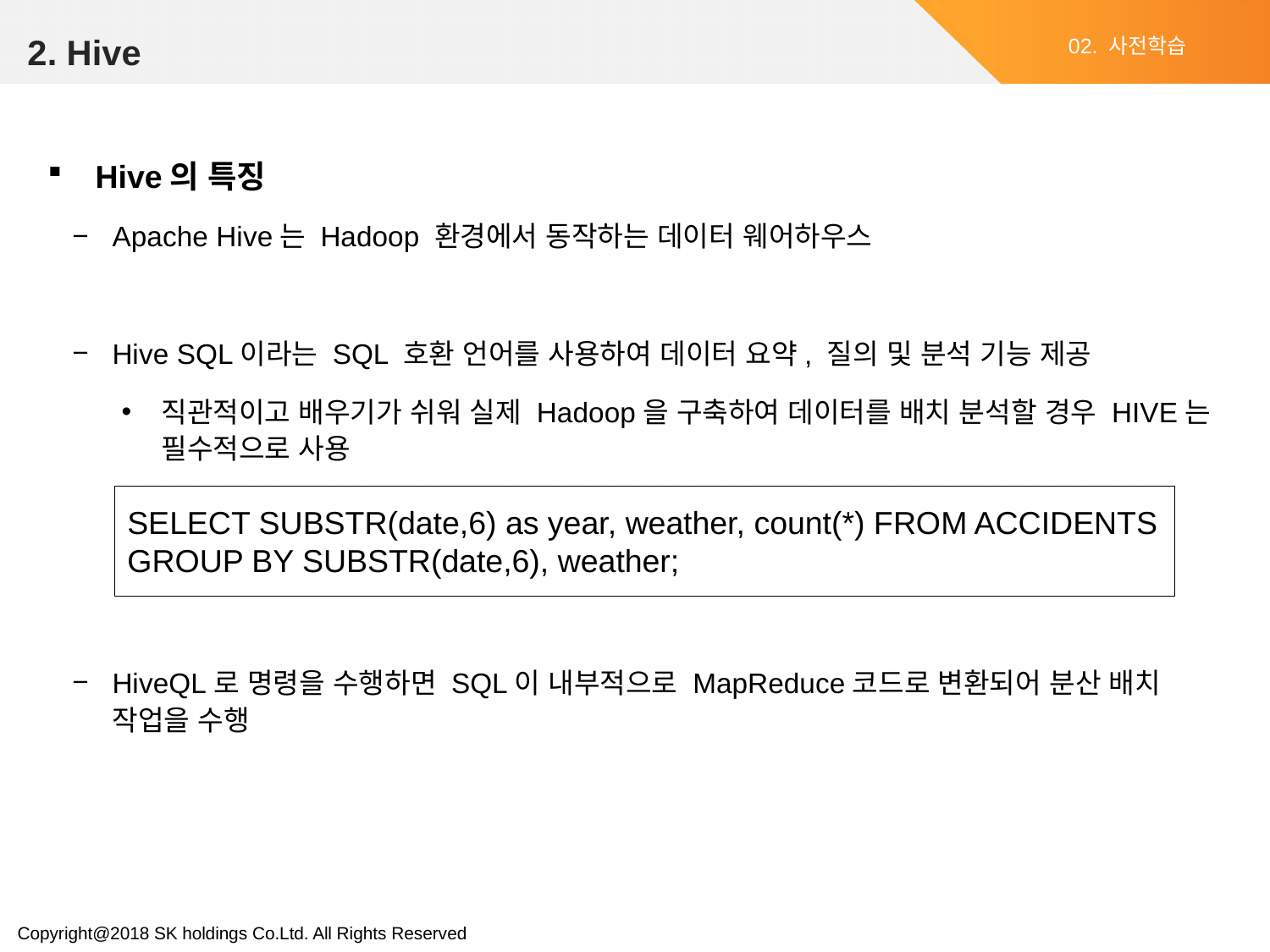

2. Hive
02. 사전학습
Hive의 특징
Apache Hive는 Hadoop 환경에서 동작하는 데이터 웨어하우스

Hive SQL이라는 SQL 호환 언어를 사용하여 데이터 요약, 질의 및 분석 기능 제공
직관적이고 배우기가 쉬워 실제 Hadoop을 구축하여 데이터를 배치 분석할 경우 HIVE는 필수적으로 사용

HiveQL로 명령을 수행하면 SQL이 내부적으로 MapReduce코드로 변환되어 분산 배치 작업을 수행
SELECT SUBSTR(date,6) as year, weather, count(*) FROM ACCIDENTS
GROUP BY SUBSTR(date,6), weather;